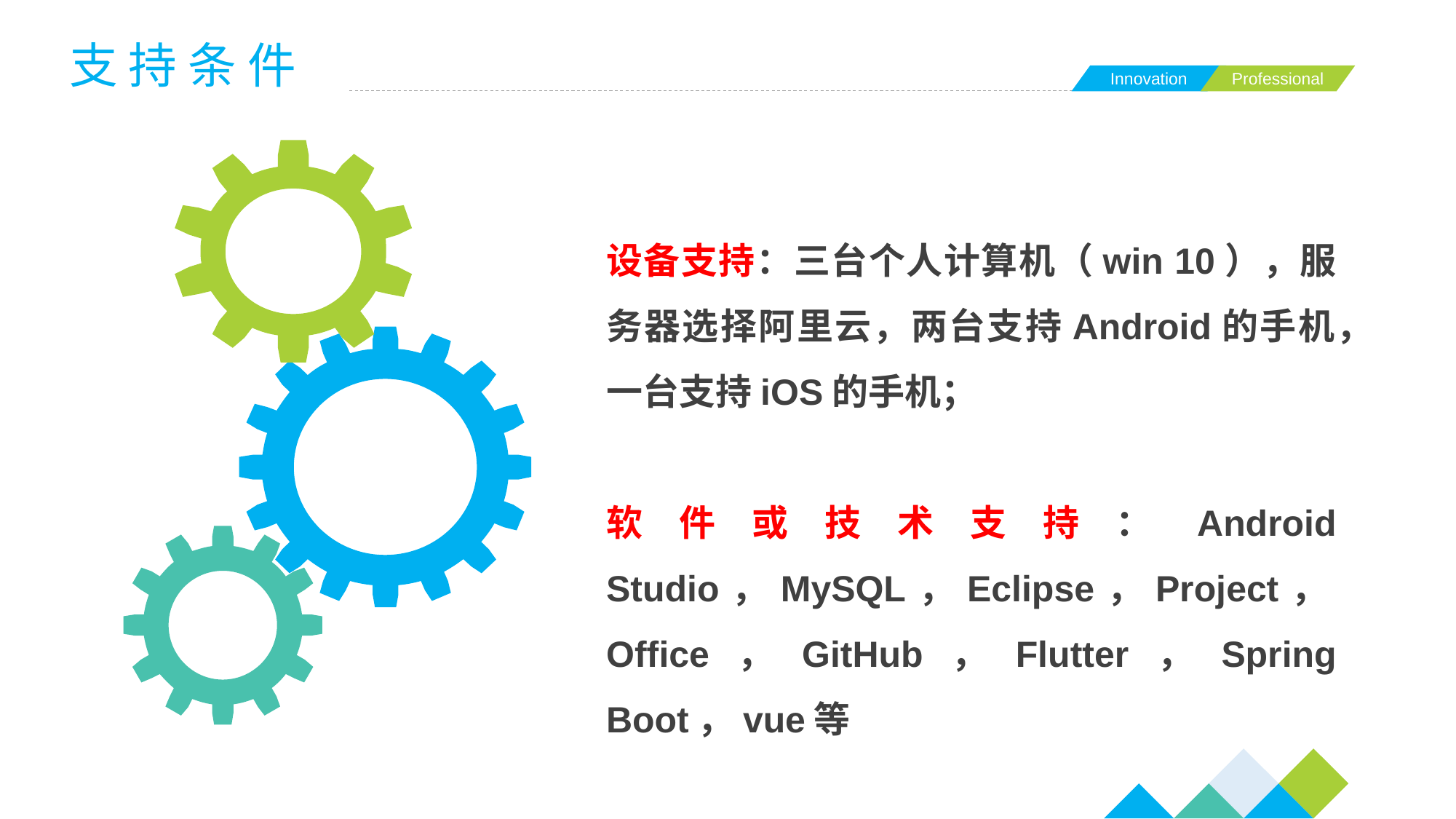

支 持 条 件

设备支持：三台个人计算机（win 10），服务器选择阿里云，两台支持Android的手机，一台支持iOS的手机；

软件或技术支持：Android Studio，MySQL，Eclipse，Project，Office，GitHub，Flutter，Spring Boot，vue等